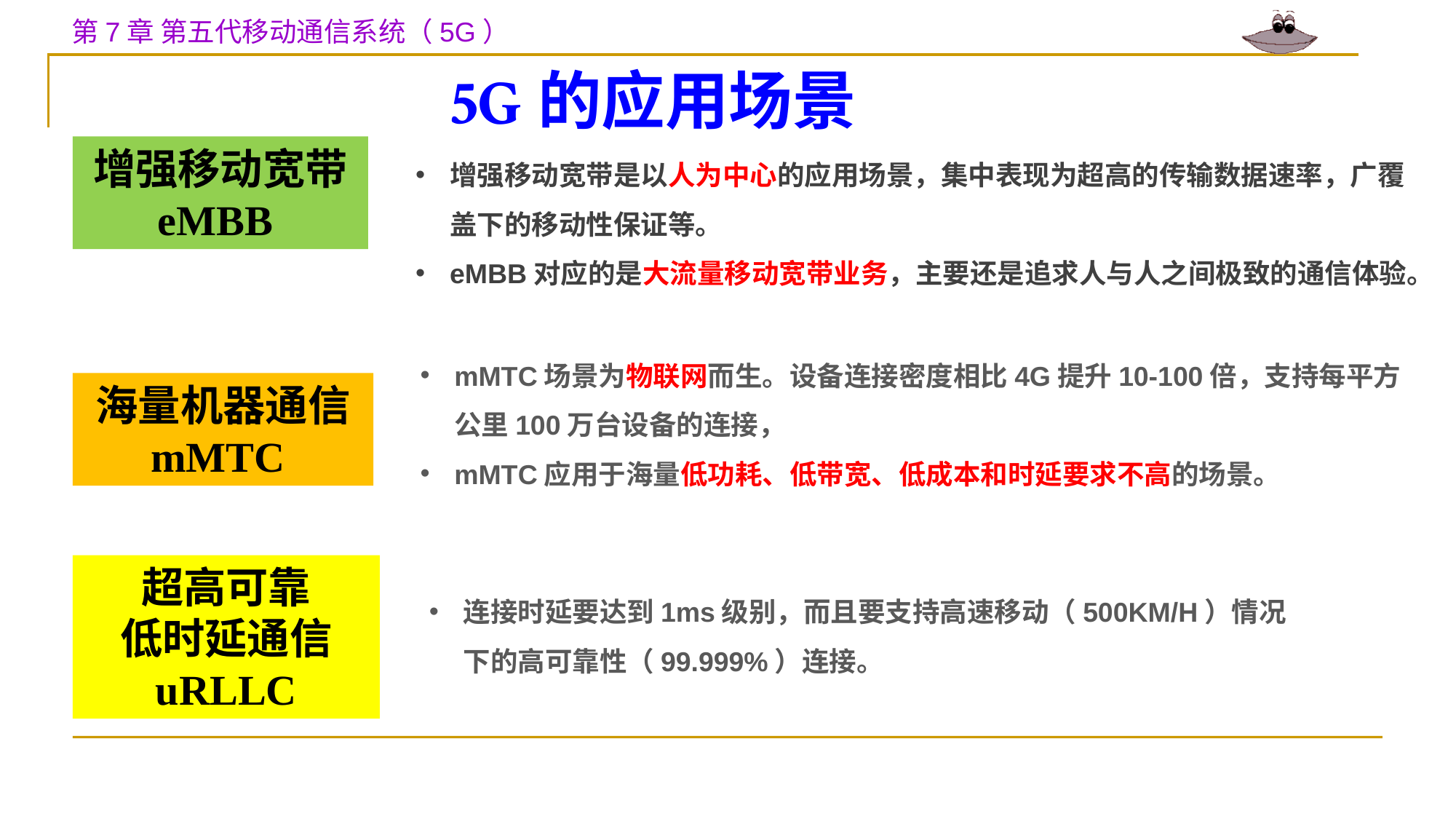

# 5G的应用场景
增强移动宽带
eMBB
增强移动宽带是以人为中心的应用场景，集中表现为超高的传输数据速率，广覆盖下的移动性保证等。
eMBB对应的是大流量移动宽带业务，主要还是追求人与人之间极致的通信体验。
mMTC场景为物联网而生。设备连接密度相比4G提升10-100倍，支持每平方公里100万台设备的连接，
mMTC应用于海量低功耗、低带宽、低成本和时延要求不高的场景。
海量机器通信
mMTC
超高可靠
低时延通信
uRLLC
连接时延要达到1ms级别，而且要支持高速移动（500KM/H）情况下的高可靠性（99.999%）连接。